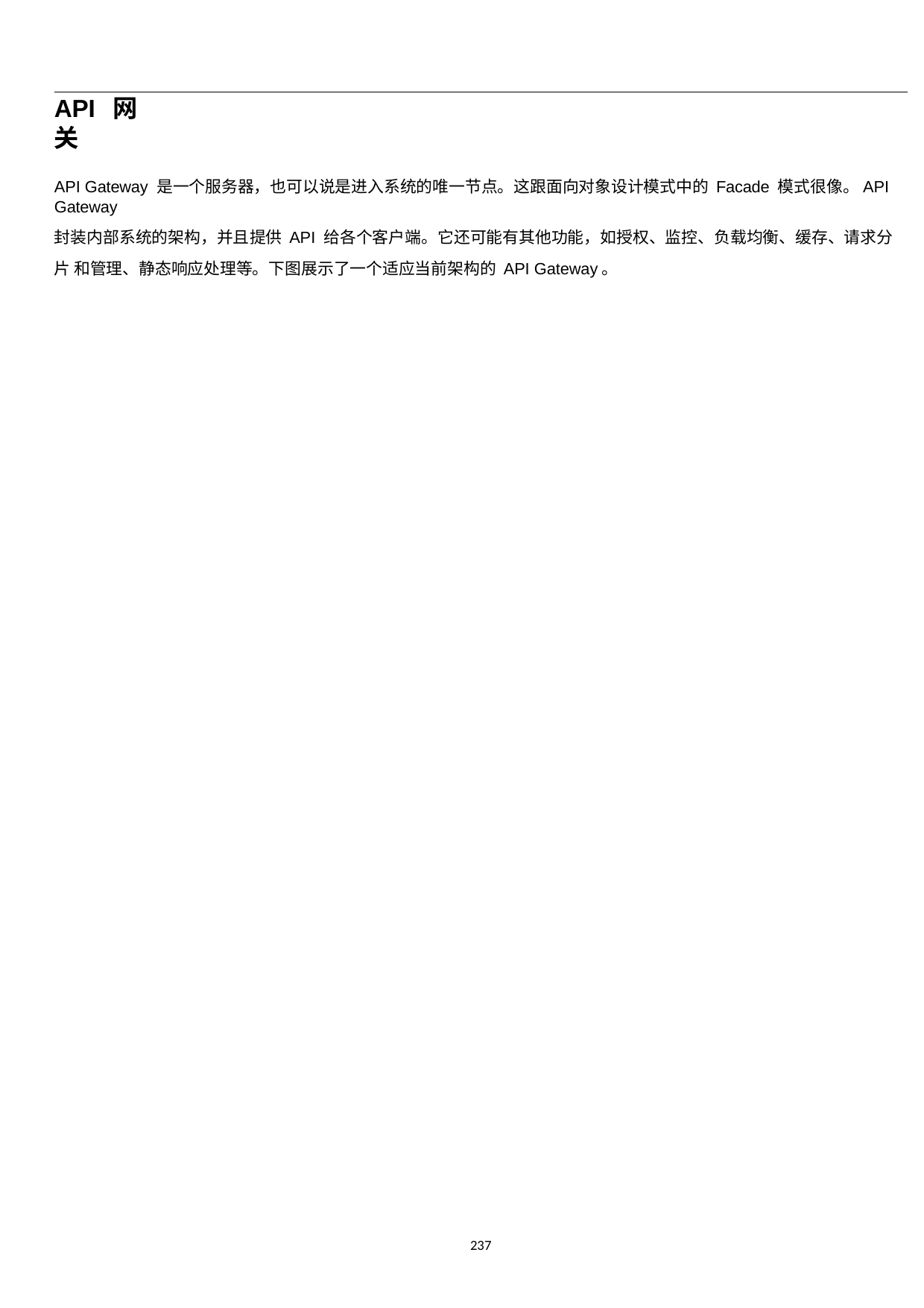

API 网关

API Gateway 是一个服务器，也可以说是进入系统的唯一节点。这跟面向对象设计模式中的 Facade 模式很像。API Gateway
封装内部系统的架构，并且提供 API 给各个客户端。它还可能有其他功能，如授权、监控、负载均衡、缓存、请求分片 和管理、静态响应处理等。下图展示了一个适应当前架构的 API Gateway。
237